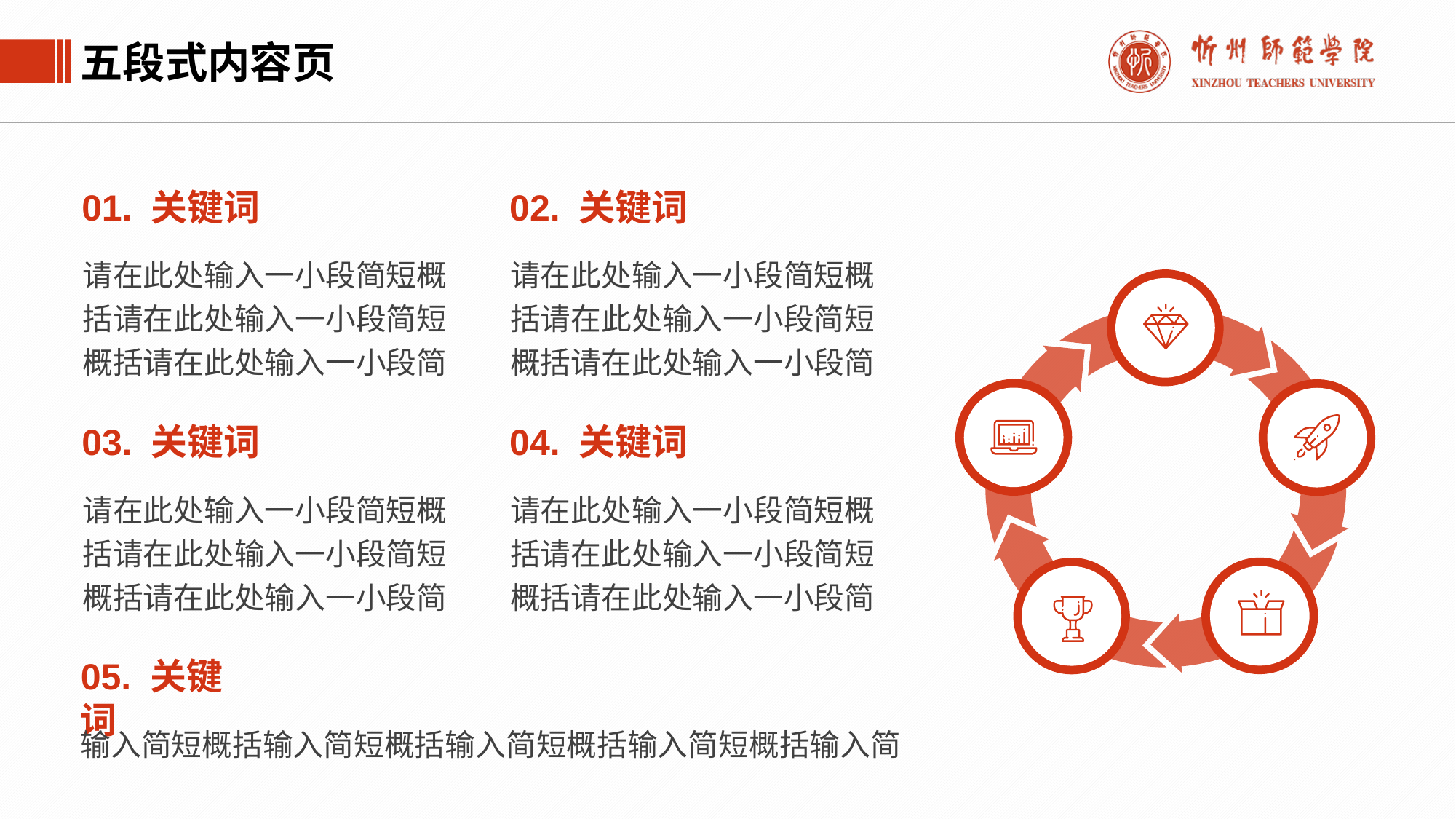

五段式内容页
01. 关键词
02. 关键词
请在此处输入一小段简短概括请在此处输入一小段简短概括请在此处输入一小段简
请在此处输入一小段简短概括请在此处输入一小段简短概括请在此处输入一小段简

03. 关键词
04. 关键词
请在此处输入一小段简短概括请在此处输入一小段简短概括请在此处输入一小段简
请在此处输入一小段简短概括请在此处输入一小段简短概括请在此处输入一小段简
05. 关键词
输入简短概括输入简短概括输入简短概括输入简短概括输入简